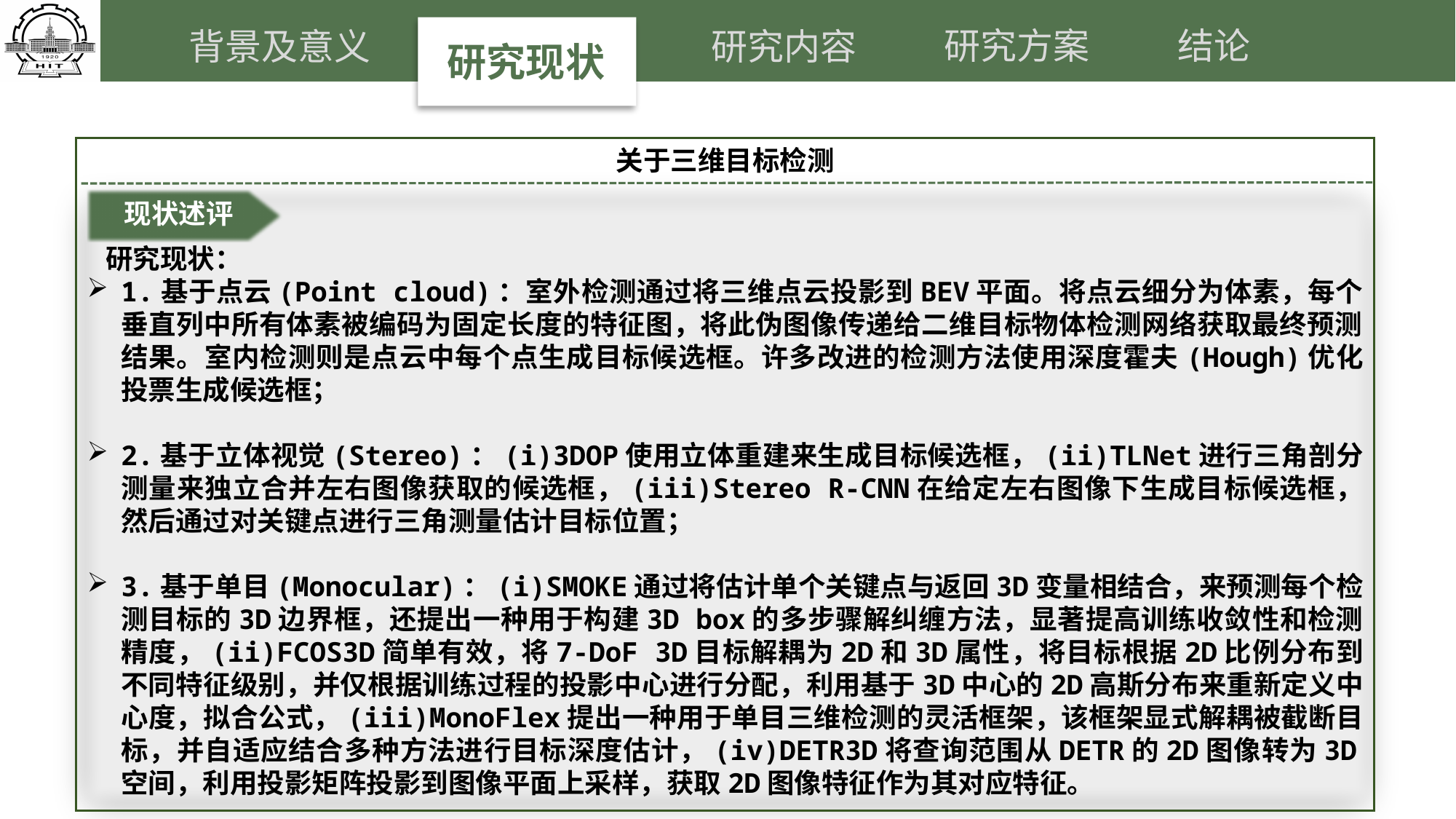

研究方案
结论
背景及意义
研究内容
研究现状
关于三维目标检测

  研究现状：
1.基于点云(Point cloud)：室外检测通过将三维点云投影到BEV平面。将点云细分为体素，每个垂直列中所有体素被编码为固定长度的特征图，将此伪图像传递给二维目标物体检测网络获取最终预测结果。室内检测则是点云中每个点生成目标候选框。许多改进的检测方法使用深度霍夫(Hough)优化投票生成候选框；

2.基于立体视觉(Stereo)：(i)3DOP使用立体重建来生成目标候选框，(ii)TLNet进行三角剖分测量来独立合并左右图像获取的候选框，(iii)Stereo R-CNN在给定左右图像下生成目标候选框，然后通过对关键点进行三角测量估计目标位置；

3.基于单目(Monocular)：(i)SMOKE通过将估计单个关键点与返回3D变量相结合，来预测每个检测目标的3D边界框，还提出一种用于构建3D box的多步骤解纠缠方法，显著提高训练收敛性和检测精度，(ii)FCOS3D简单有效，将7-DoF 3D目标解耦为2D和3D属性，将目标根据2D比例分布到不同特征级别，并仅根据训练过程的投影中心进行分配，利用基于3D中心的2D高斯分布来重新定义中心度，拟合公式，(iii)MonoFlex提出一种用于单目三维检测的灵活框架，该框架显式解耦被截断目标，并自适应结合多种方法进行目标深度估计，(iv)DETR3D将查询范围从DETR的2D图像转为3D空间，利用投影矩阵投影到图像平面上采样，获取2D图像特征作为其对应特征。

现状述评